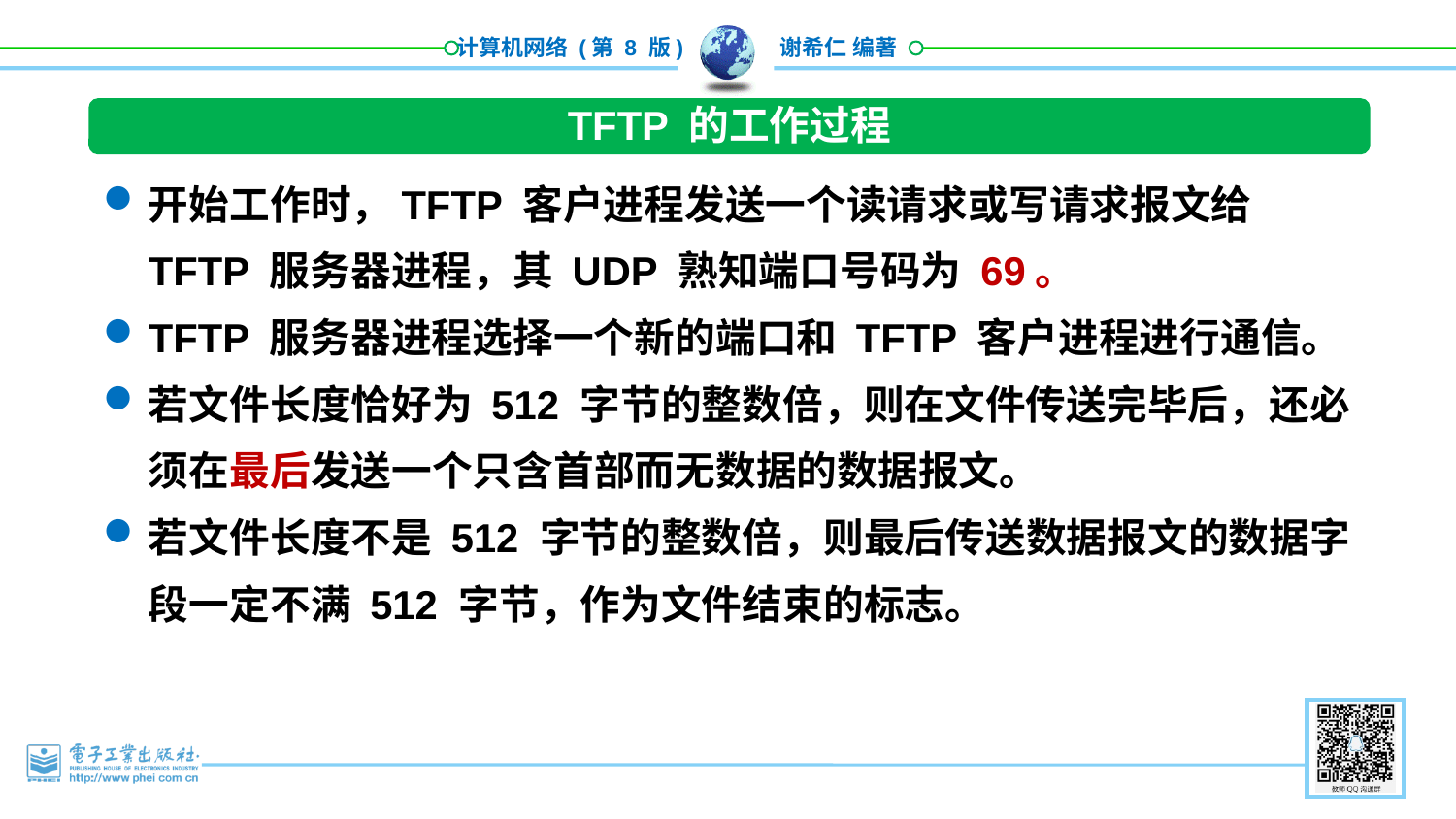

TFTP 的工作过程

开始工作时，TFTP 客户进程发送一个读请求或写请求报文给 TFTP 服务器进程，其 UDP 熟知端口号码为 69。
TFTP 服务器进程选择一个新的端口和 TFTP 客户进程进行通信。
若文件长度恰好为 512 字节的整数倍，则在文件传送完毕后，还必须在最后发送一个只含首部而无数据的数据报文。
若文件长度不是 512 字节的整数倍，则最后传送数据报文的数据字段一定不满 512 字节，作为文件结束的标志。